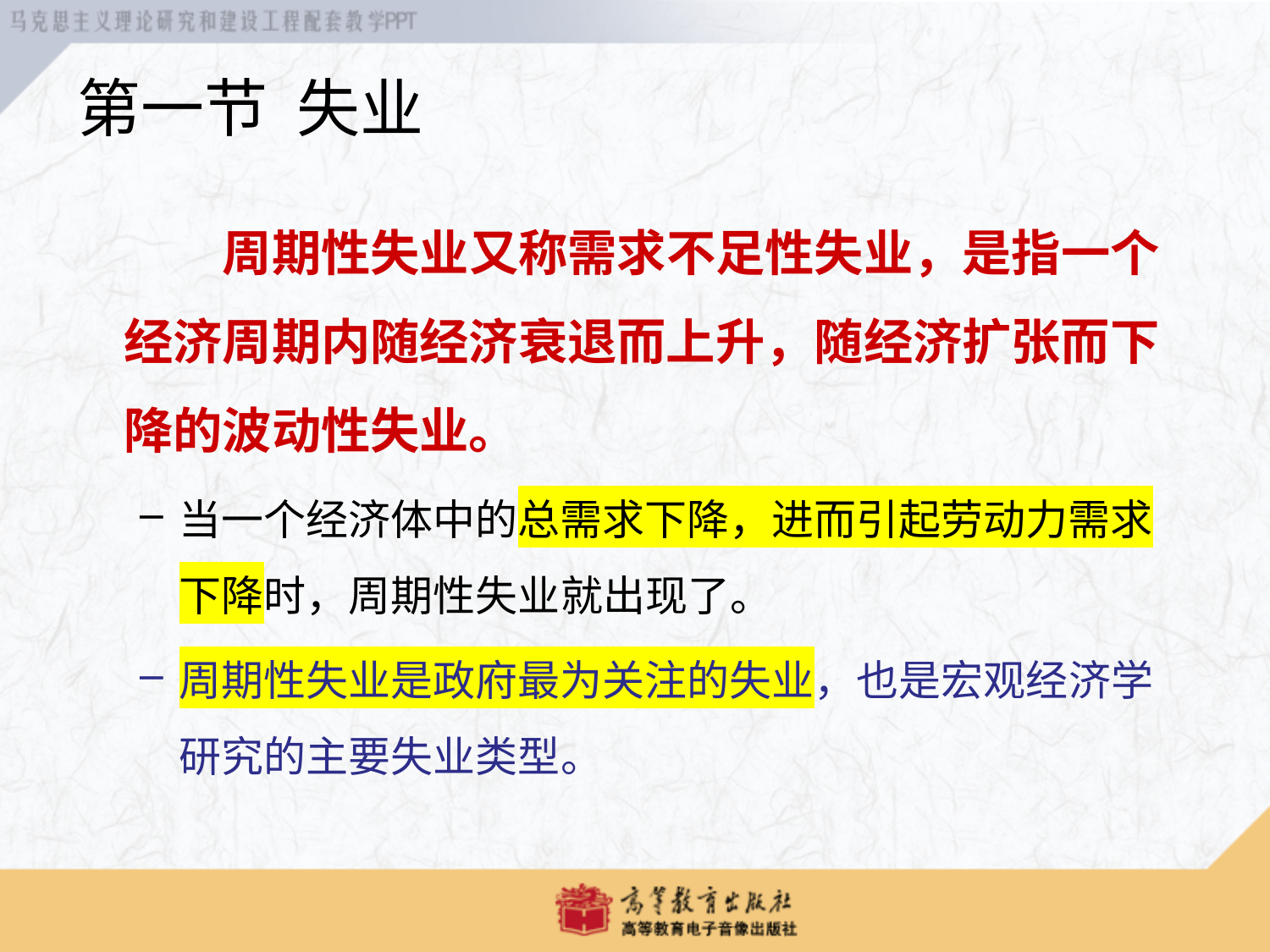

# 第一节  失业
            周期性失业又称需求不足性失业，是指一个经济周期内随经济衰退而上升，随经济扩张而下降的波动性失业。
当一个经济体中的总需求下降，进而引起劳动力需求下降时，周期性失业就出现了。
周期性失业是政府最为关注的失业，也是宏观经济学研究的主要失业类型。